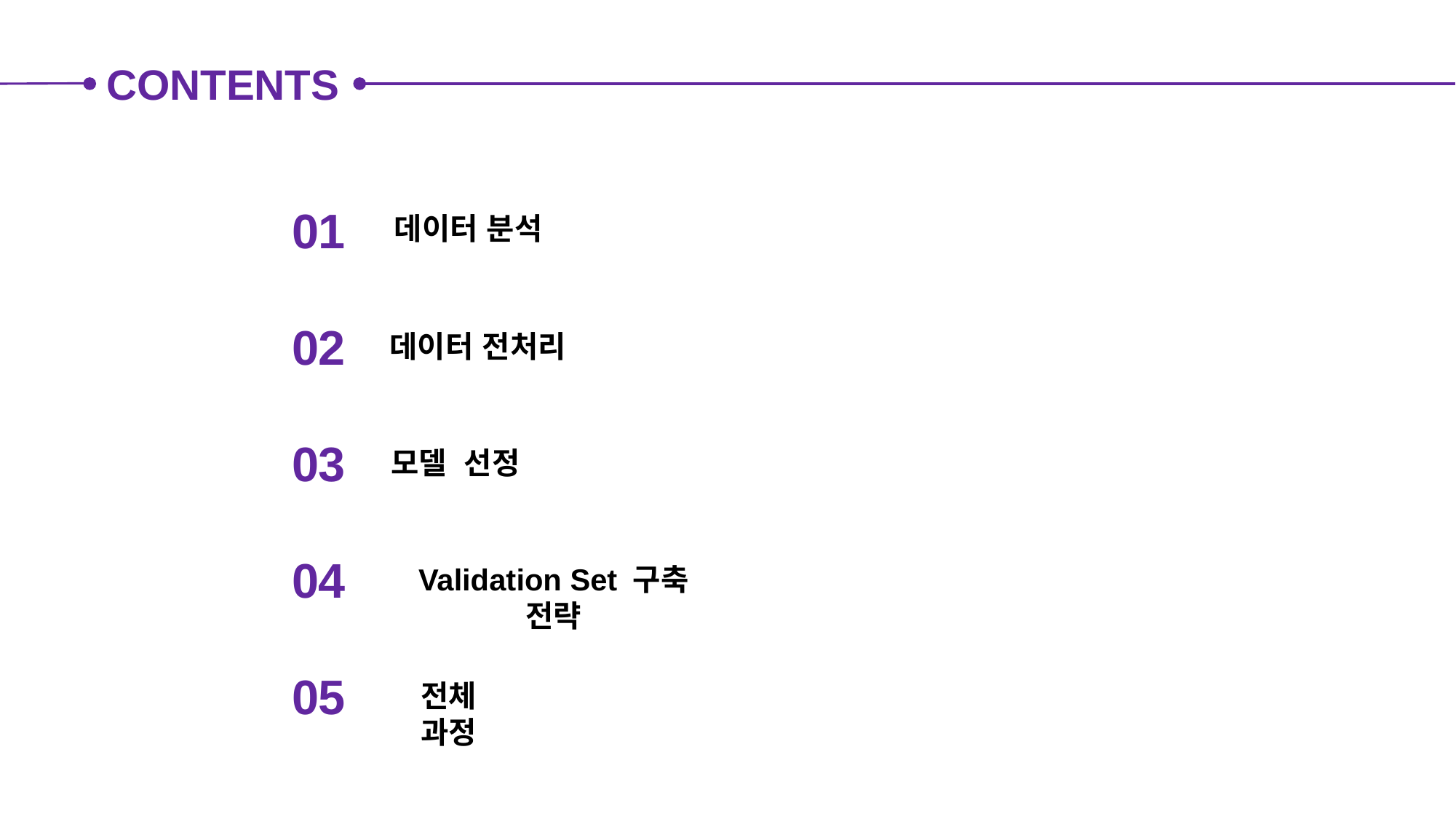

CONTENTS

01

02

03

04

05
데이터 분석
데이터 전처리
모델  선정
Validation Set 구축 전략
전체 과정